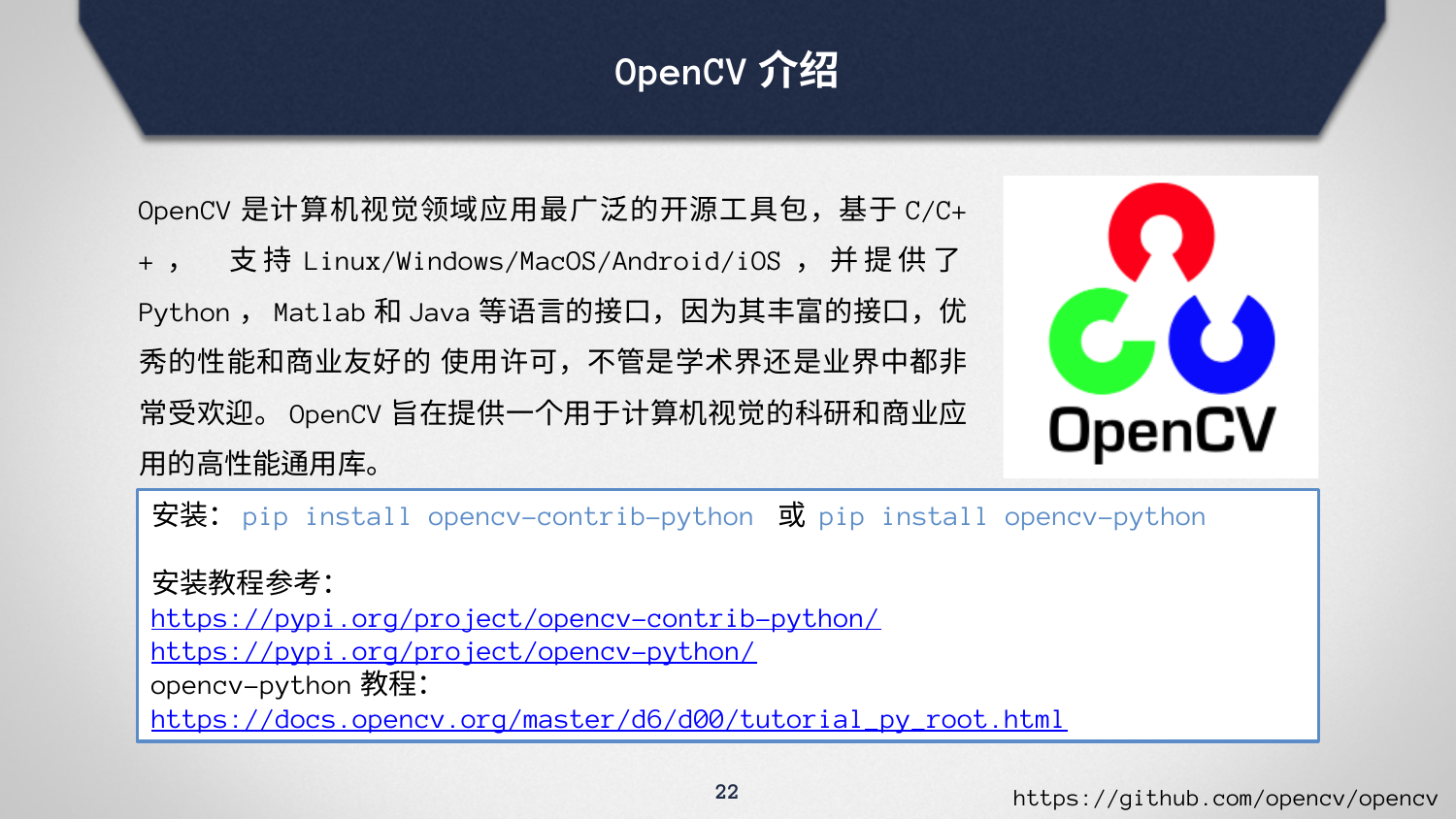

OpenCV介绍
OpenCV是计算机视觉领域应用最广泛的开源工具包，基于C/C++，  支持Linux/Windows/MacOS/Android/iOS，并提供了Python，Matlab和Java等语言的接口，因为其丰富的接口，优秀的性能和商业友好的 使用许可，不管是学术界还是业界中都非常受欢迎。OpenCV旨在提供一个用于计算机视觉的科研和商业应用的高性能通用库。

安装：pip install opencv-contrib-python 或 pip install opencv-python

安装教程参考：
https://pypi.org/project/opencv-contrib-python/
https://pypi.org/project/opencv-python/
opencv-python教程：
https://docs.opencv.org/master/d6/d00/tutorial_py_root.html
22
https://github.com/opencv/opencv